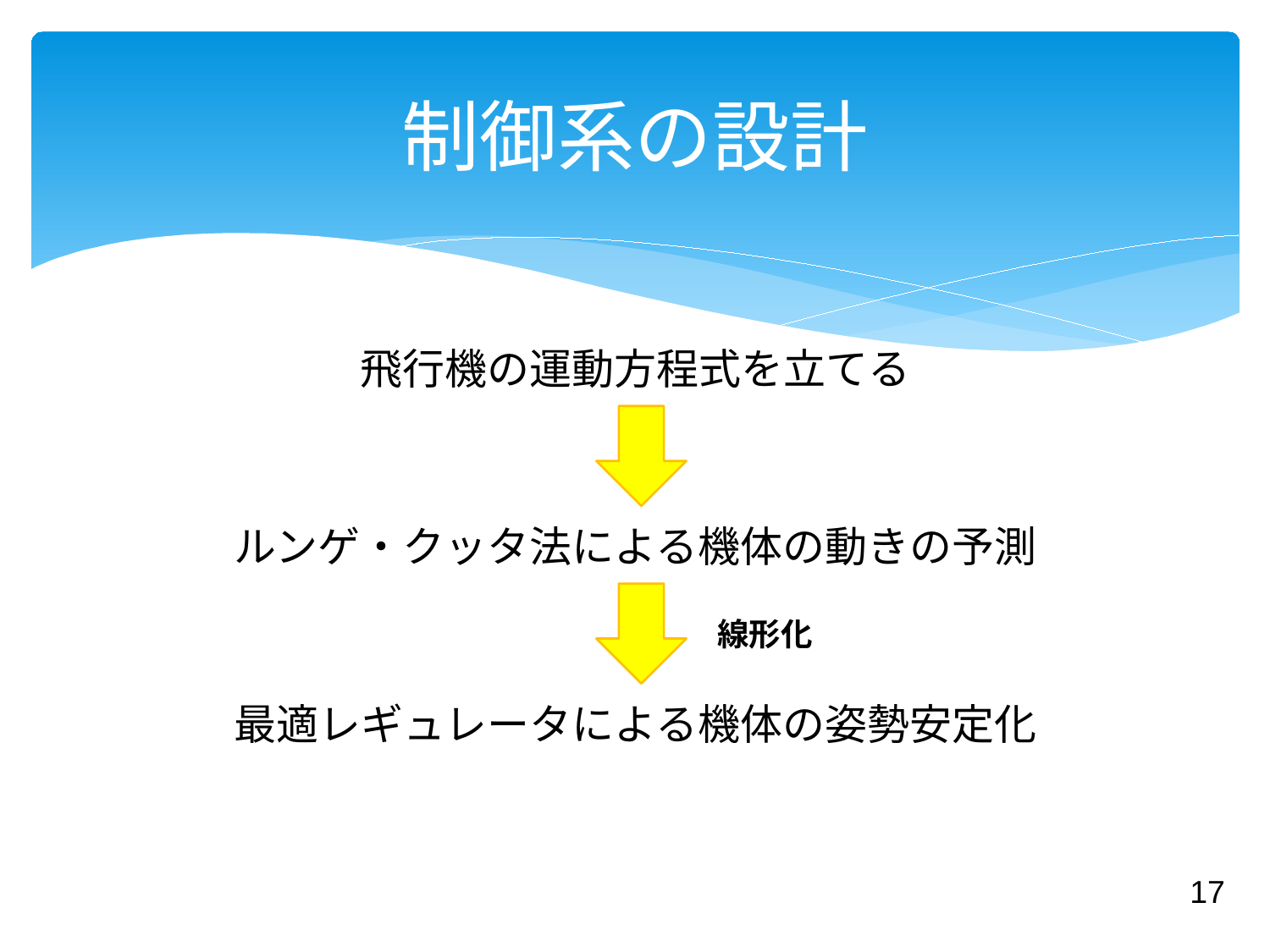

# 制御系の設計
飛行機の運動方程式を立てる

ルンゲ・クッタ法による機体の動きの予測
a

最適レギュレータによる機体の姿勢安定化

線形化
17